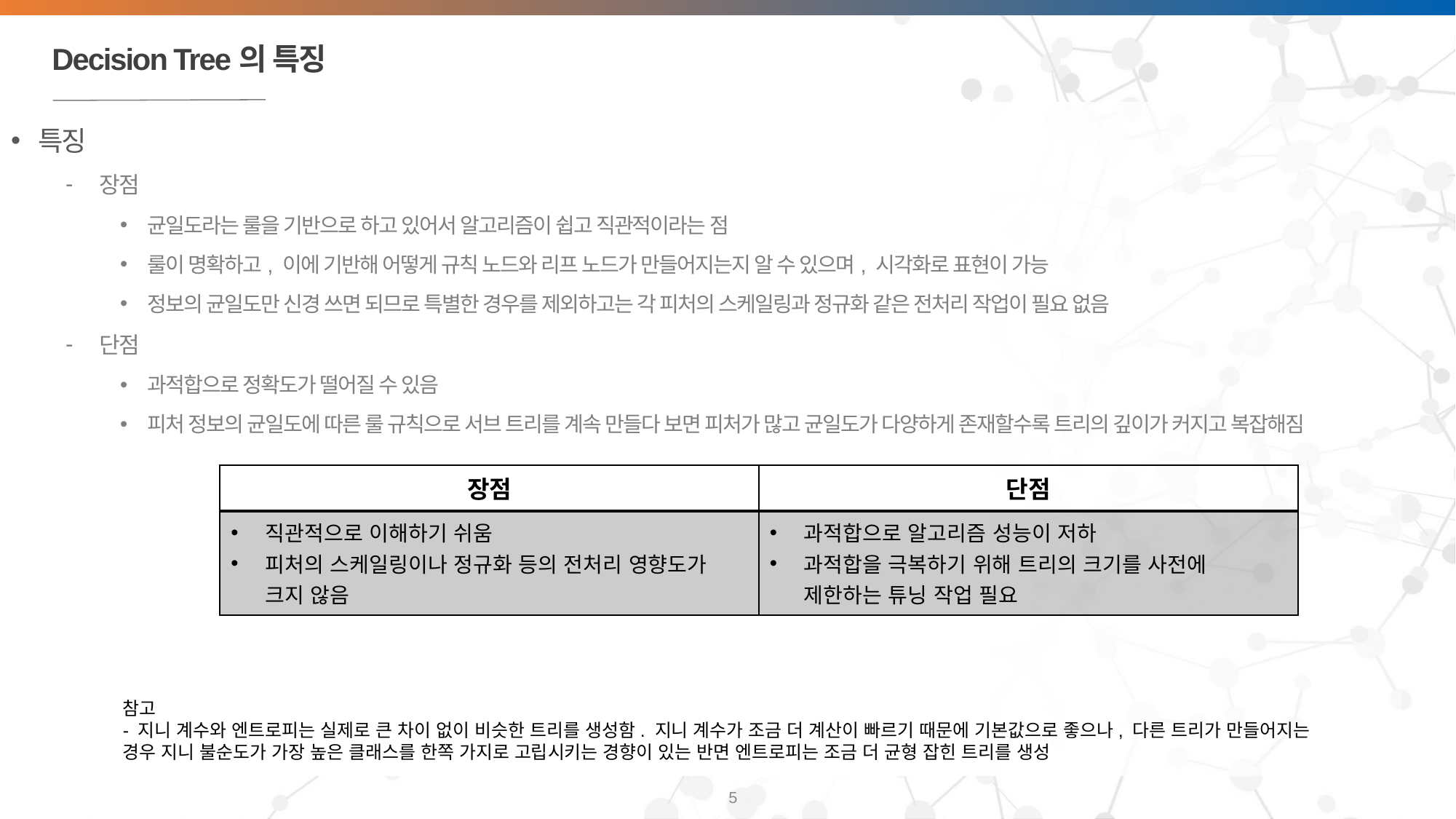

# Decision Tree의 특징

특징
장점
균일도라는 룰을 기반으로 하고 있어서 알고리즘이 쉽고 직관적이라는 점
룰이 명확하고, 이에 기반해 어떻게 규칙 노드와 리프 노드가 만들어지는지 알 수 있으며, 시각화로 표현이 가능
정보의 균일도만 신경 쓰면 되므로 특별한 경우를 제외하고는 각 피처의 스케일링과 정규화 같은 전처리 작업이 필요 없음
단점
과적합으로 정확도가 떨어질 수 있음
피처 정보의 균일도에 따른 룰 규칙으로 서브 트리를 계속 만들다 보면 피처가 많고 균일도가 다양하게 존재할수록 트리의 깊이가 커지고 복잡해짐

| 장점 | 단점 |
| --- | --- |
| 직관적으로 이해하기 쉬움 피처의 스케일링이나 정규화 등의 전처리 영향도가 크지 않음 | 과적합으로 알고리즘 성능이 저하 과적합을 극복하기 위해 트리의 크기를 사전에 제한하는 튜닝 작업 필요 |
참고
- 지니 계수와 엔트로피는 실제로 큰 차이 없이 비슷한 트리를 생성함. 지니 계수가 조금 더 계산이 빠르기 때문에 기본값으로 좋으나, 다른 트리가 만들어지는 경우 지니 불순도가 가장 높은 클래스를 한쪽 가지로 고립시키는 경향이 있는 반면 엔트로피는 조금 더 균형 잡힌 트리를 생성
5